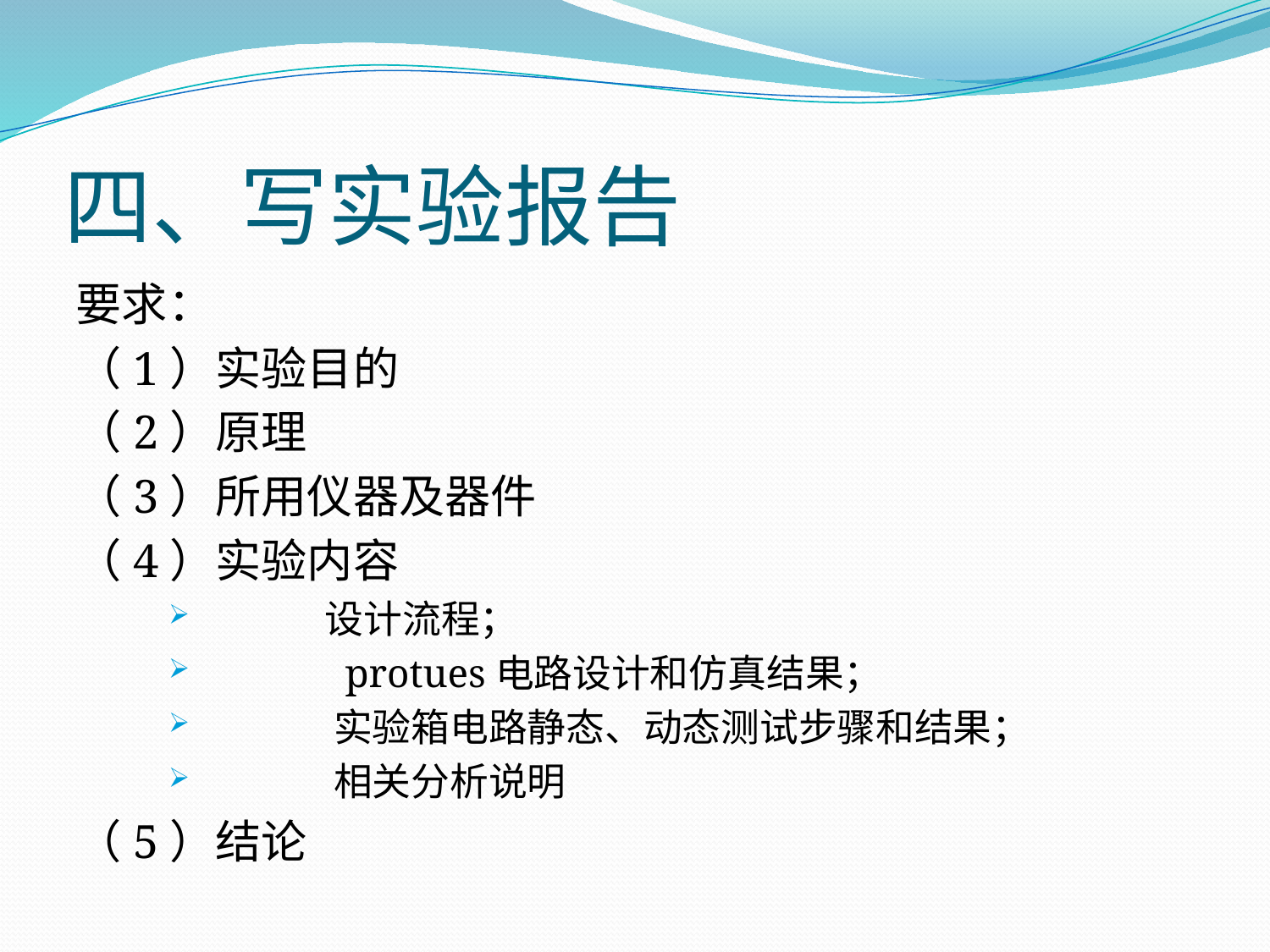

# 四、写实验报告
要求：
（1）实验目的
（2）原理
（3）所用仪器及器件
（4）实验内容
             设计流程；
              protues电路设计和仿真结果；
              实验箱电路静态、动态测试步骤和结果；
              相关分析说明
（5）结论